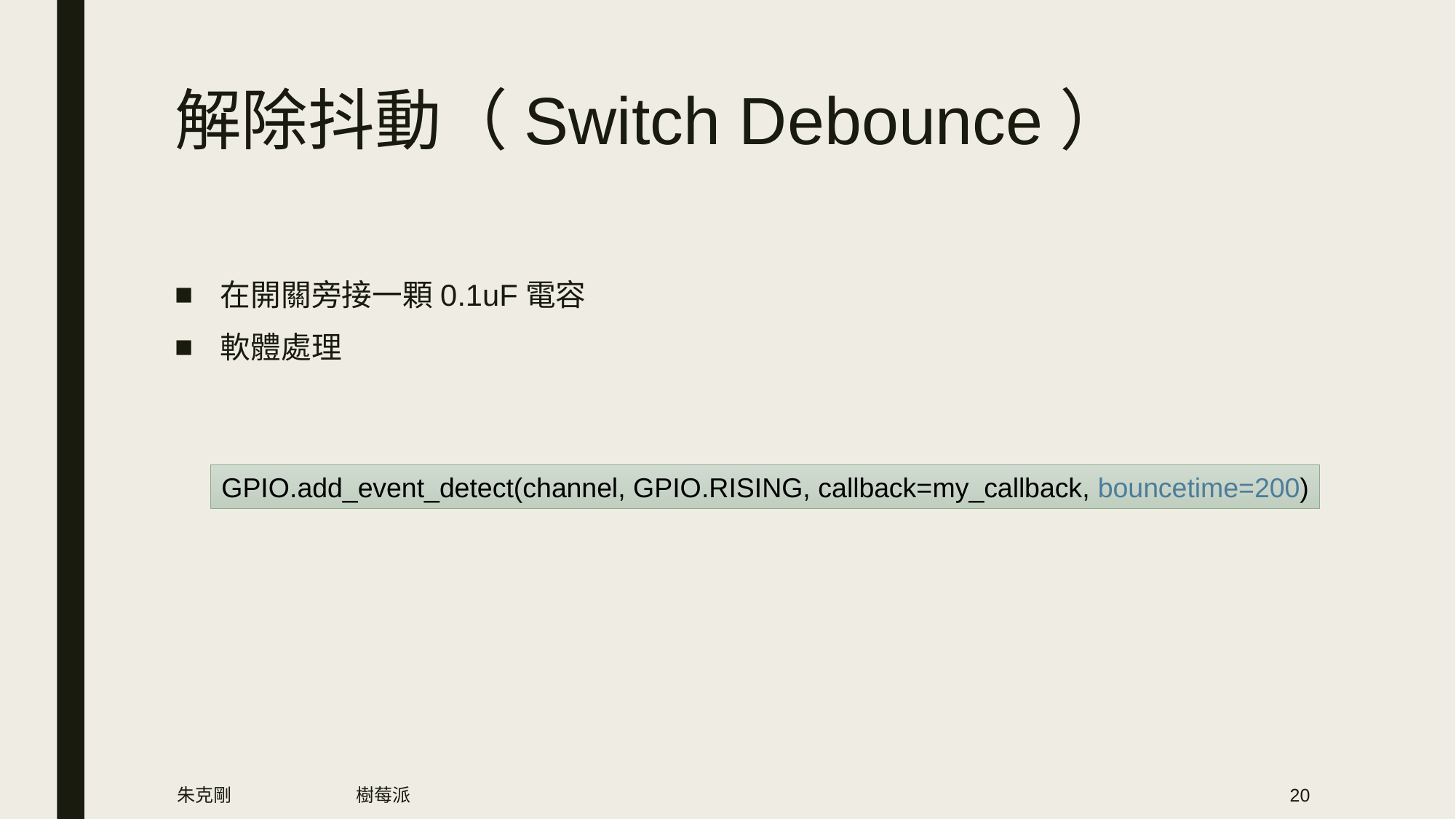

# 解除抖動（Switch Debounce）
在開關旁接一顆0.1uF電容
軟體處理
GPIO.add_event_detect(channel, GPIO.RISING, callback=my_callback, bouncetime=200)
朱克剛
樹莓派
20